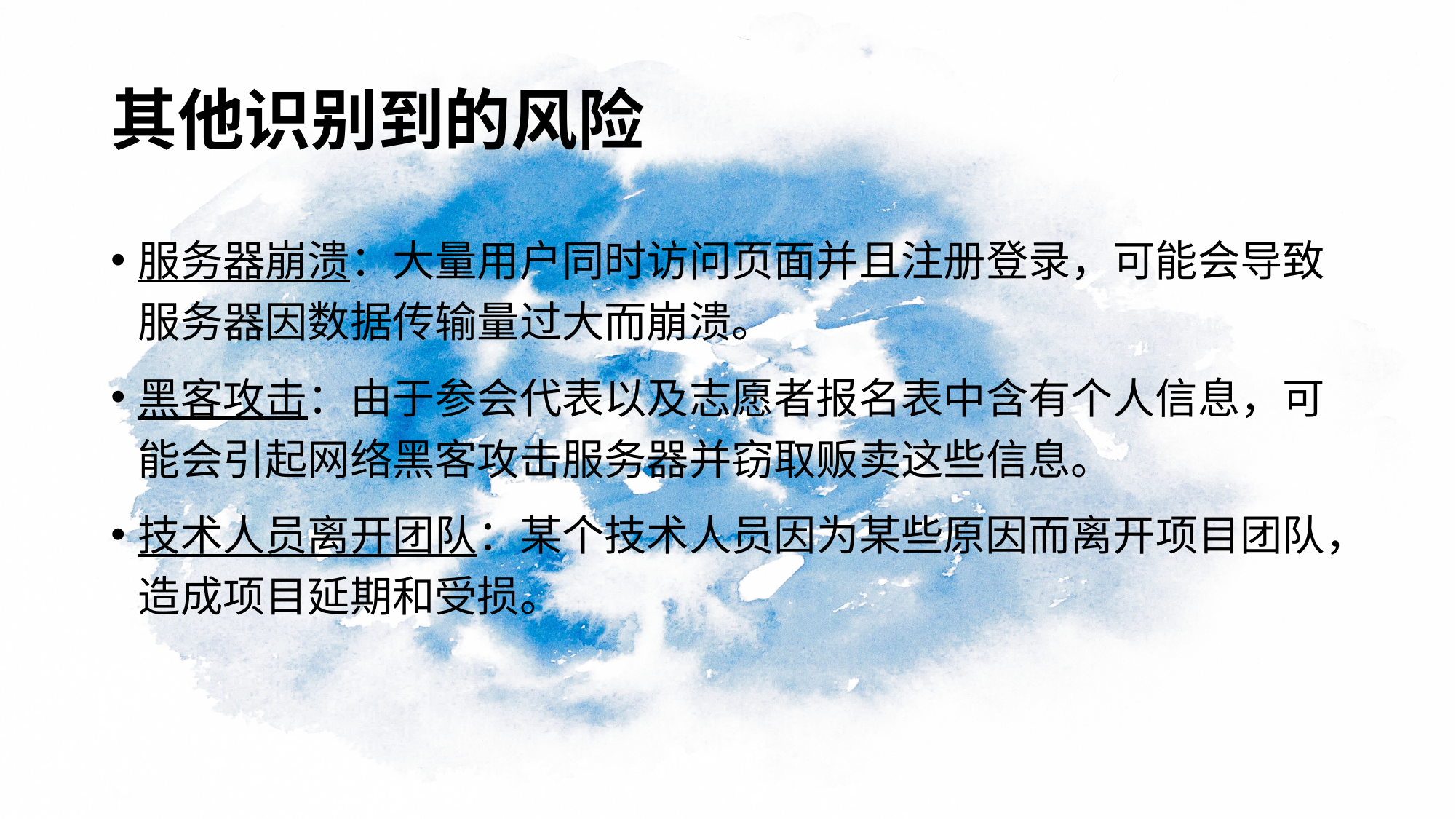

# 其他识别到的风险
服务器崩溃：大量用户同时访问页面并且注册登录，可能会导致服务器因数据传输量过大而崩溃。
黑客攻击：由于参会代表以及志愿者报名表中含有个人信息，可能会引起网络黑客攻击服务器并窃取贩卖这些信息。
技术人员离开团队：某个技术人员因为某些原因而离开项目团队，造成项目延期和受损。